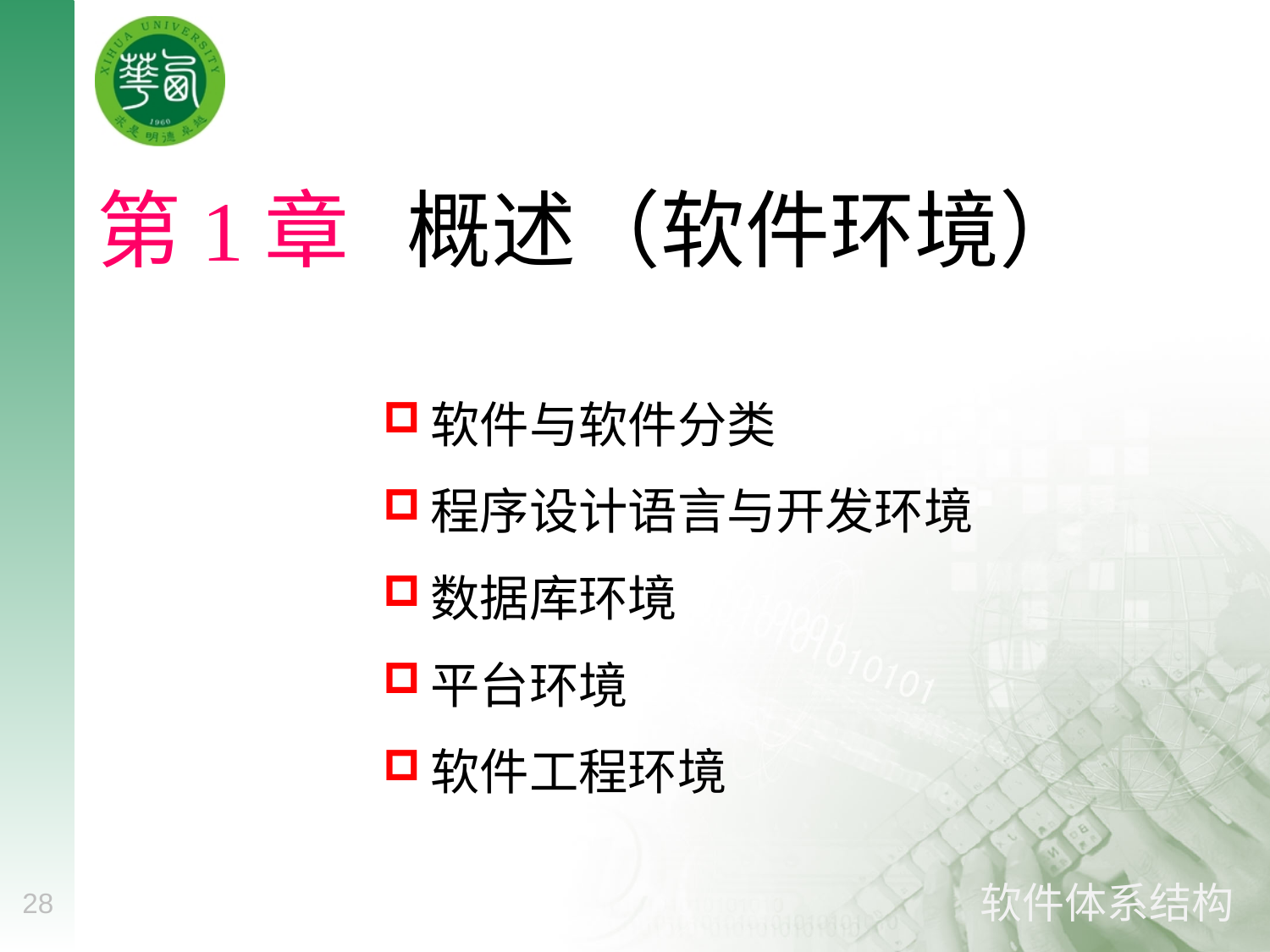

# 第1章   概述（软件环境）
软件与软件分类
程序设计语言与开发环境
数据库环境
平台环境
软件工程环境
28